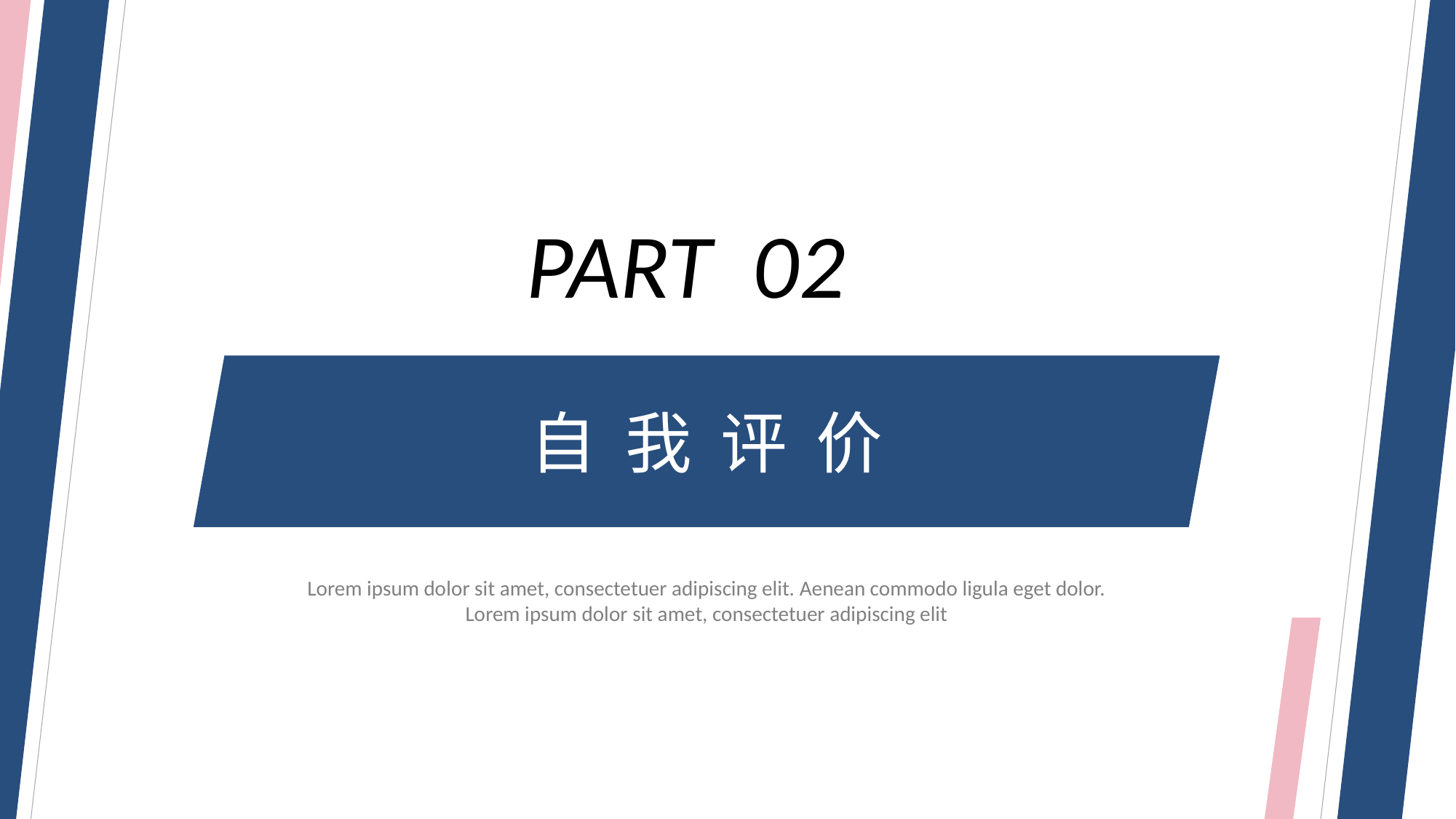

PART  02

自我评价
Lorem ipsum dolor sit amet, consectetuer adipiscing elit. Aenean commodo ligula eget dolor. Lorem ipsum dolor sit amet, consectetuer adipiscing elit